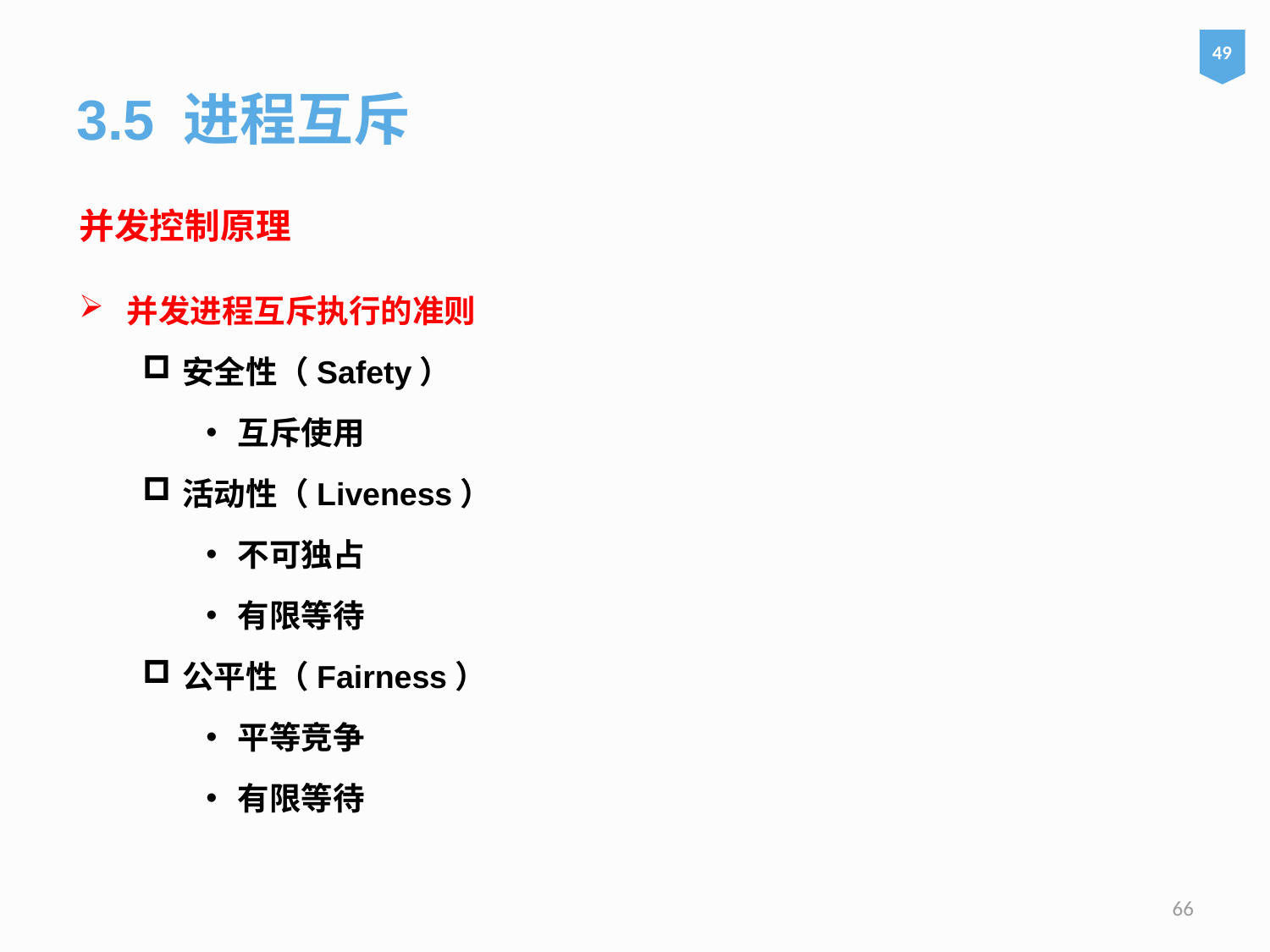

49
3.5 进程互斥

并发控制原理

并发进程互斥执行的准则
安全性（Safety）
互斥使用
活动性（Liveness）
不可独占
有限等待
公平性（Fairness）
平等竞争
有限等待

66